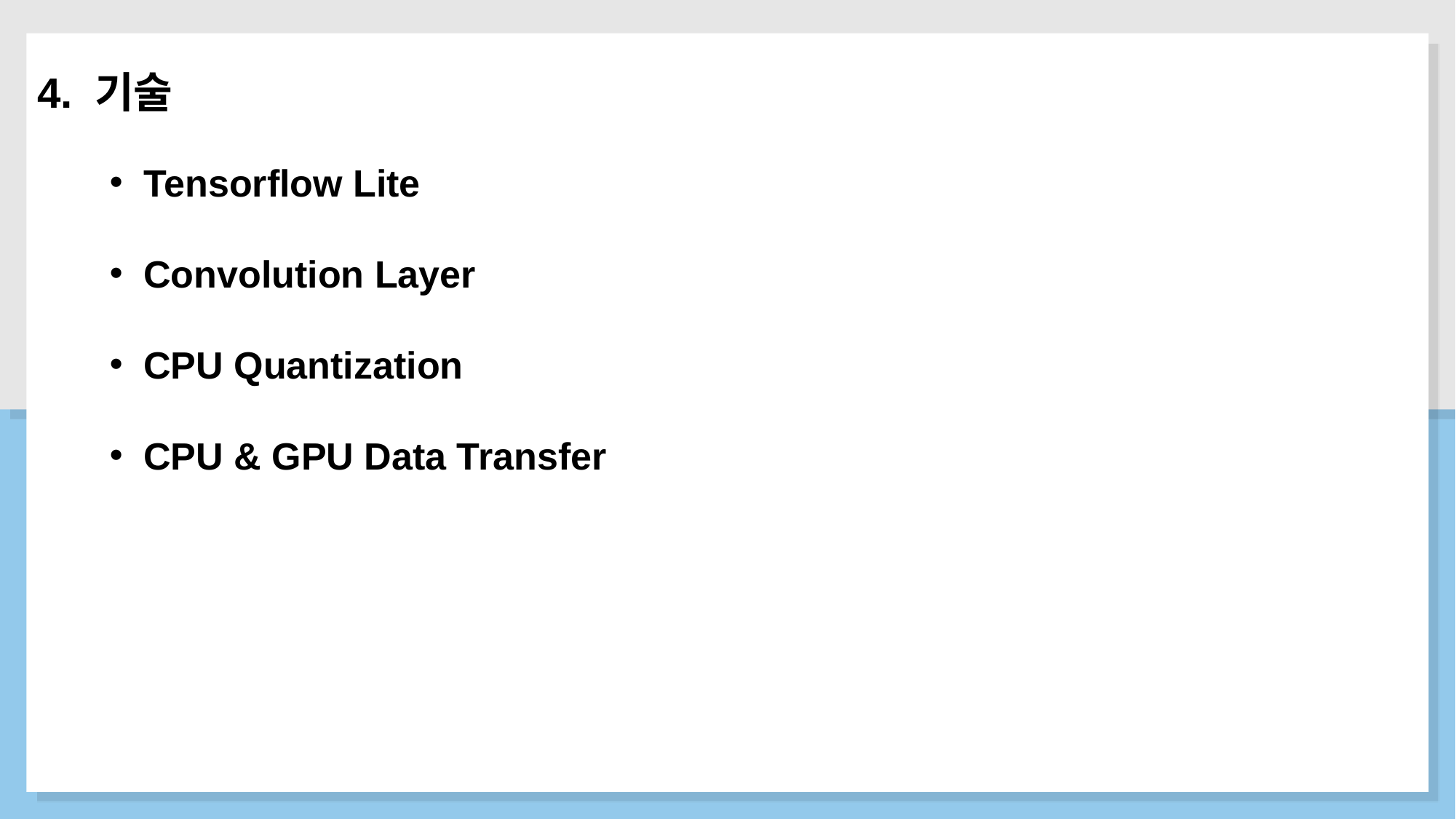

4. 기술
Tensorflow Lite

Convolution Layer

CPU Quantization

CPU & GPU Data Transfer